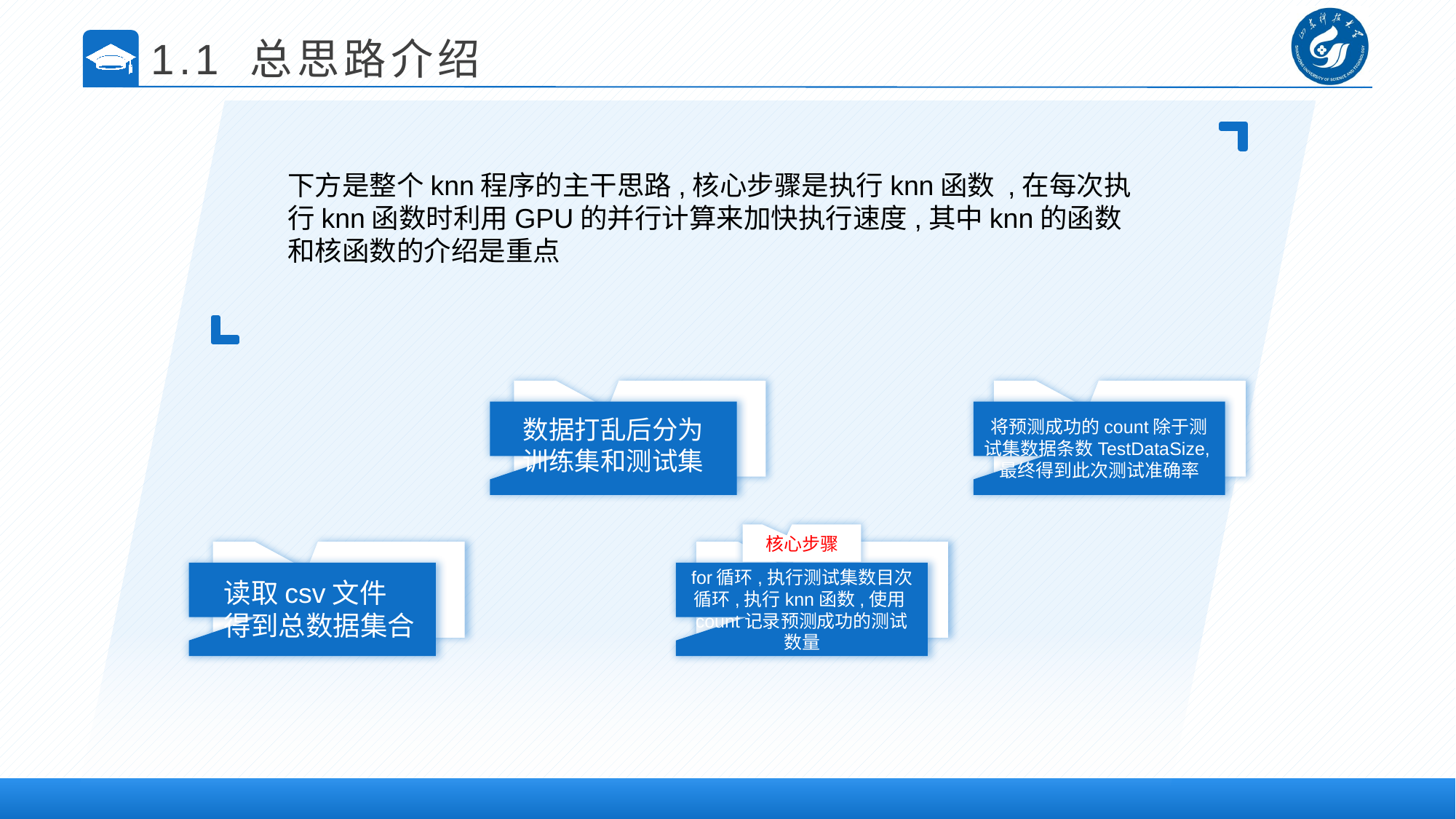

1.1 总思路介绍

下方是整个knn程序的主干思路,核心步骤是执行knn函数 ,在每次执行knn函数时利用GPU的并行计算来加快执行速度,其中knn的函数和核函数的介绍是重点

将预测成功的count除于测试集数据条数TestDataSize,最终得到此次测试准确率

数据打乱后分为训练集和测试集
核心步骤

for循环,执行测试集数目次循环,执行knn函数,使用count记录预测成功的测试数量

读取csv文件
得到总数据集合